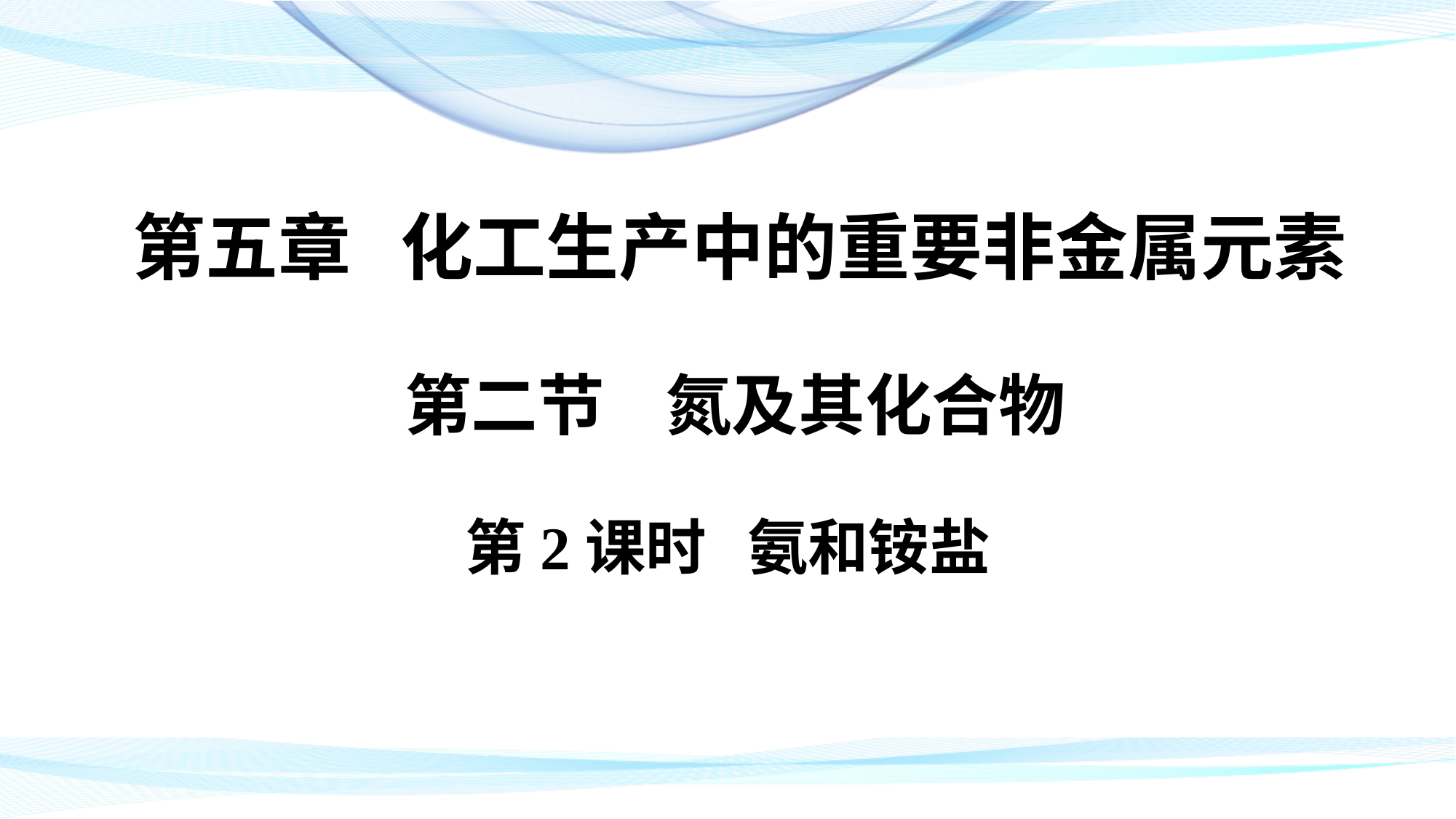

第五章   化工生产中的重要非金属元素
第二节    氮及其化合物
第2课时   氨和铵盐